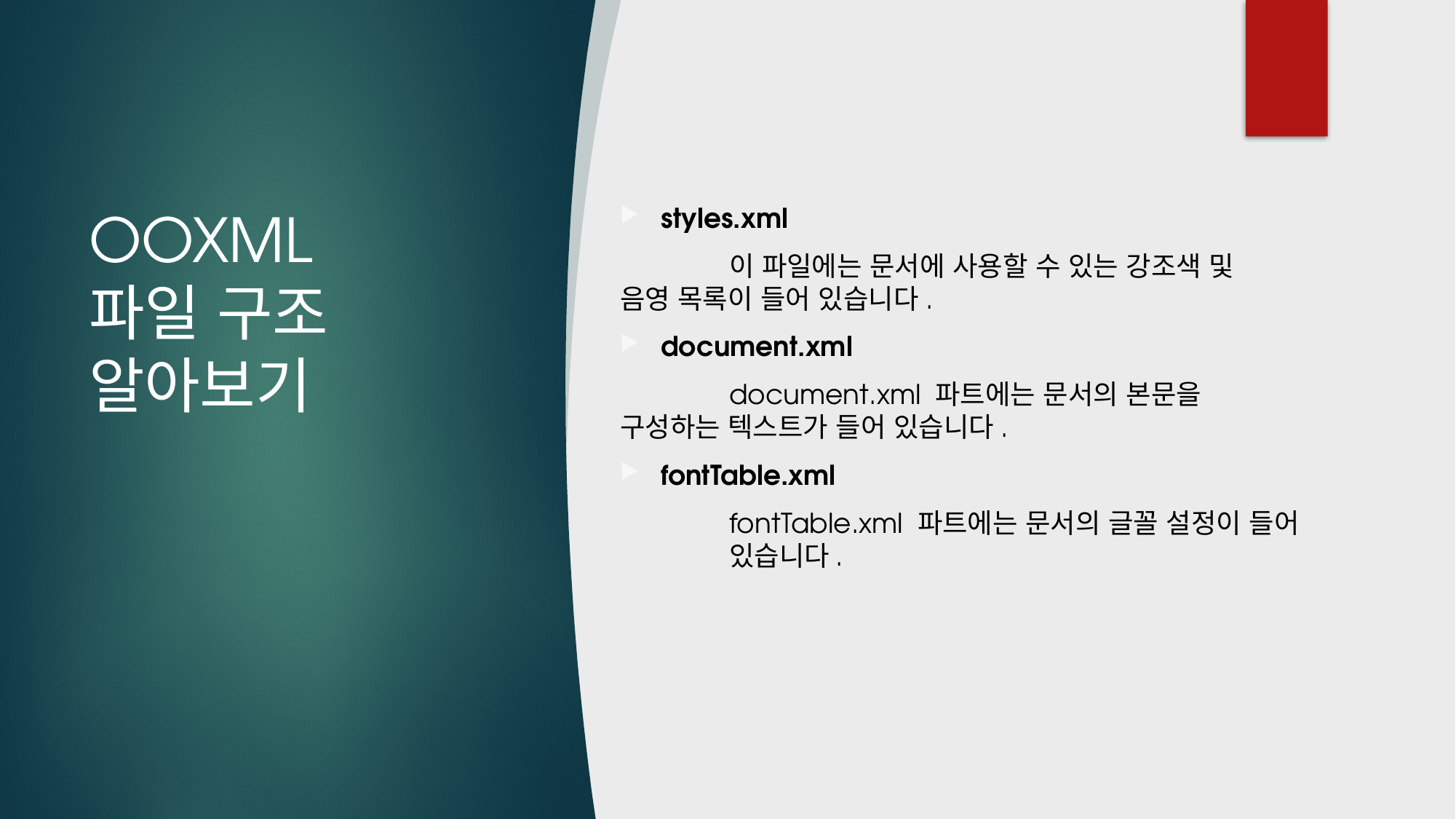

styles.xml
	이 파일에는 문서에 사용할 수 있는 강조색 및 	음영 목록이 들어 있습니다.
document.xml
	document.xml 파트에는 문서의 본문을 	구성하는 텍스트가 들어 있습니다.
fontTable.xml
	fontTable.xml 파트에는 문서의 글꼴 설정이 들어 	있습니다.

# OOXML 파일 구조 알아보기